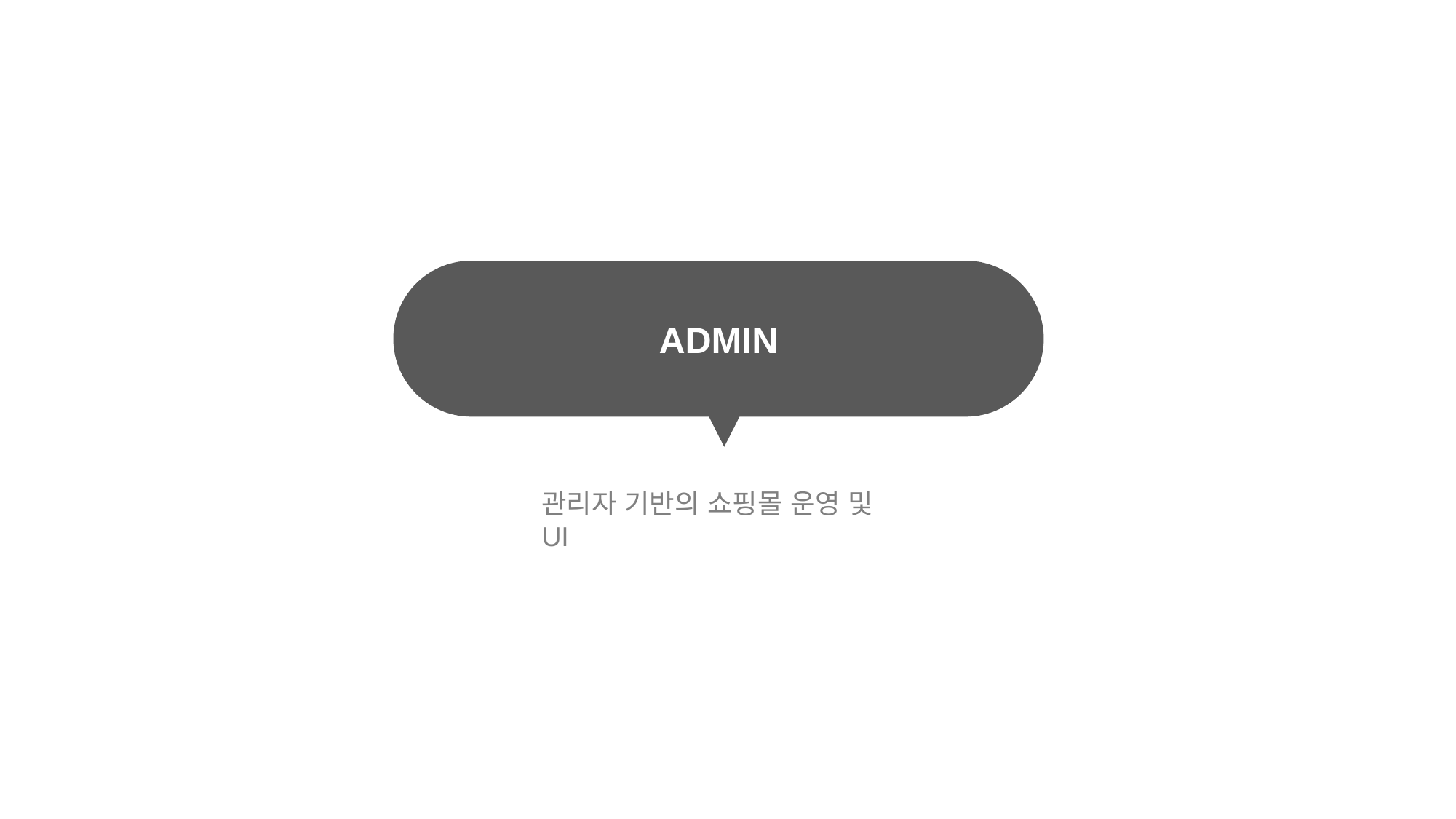

ADMIN

관리자 기반의 쇼핑몰 운영 및 UI